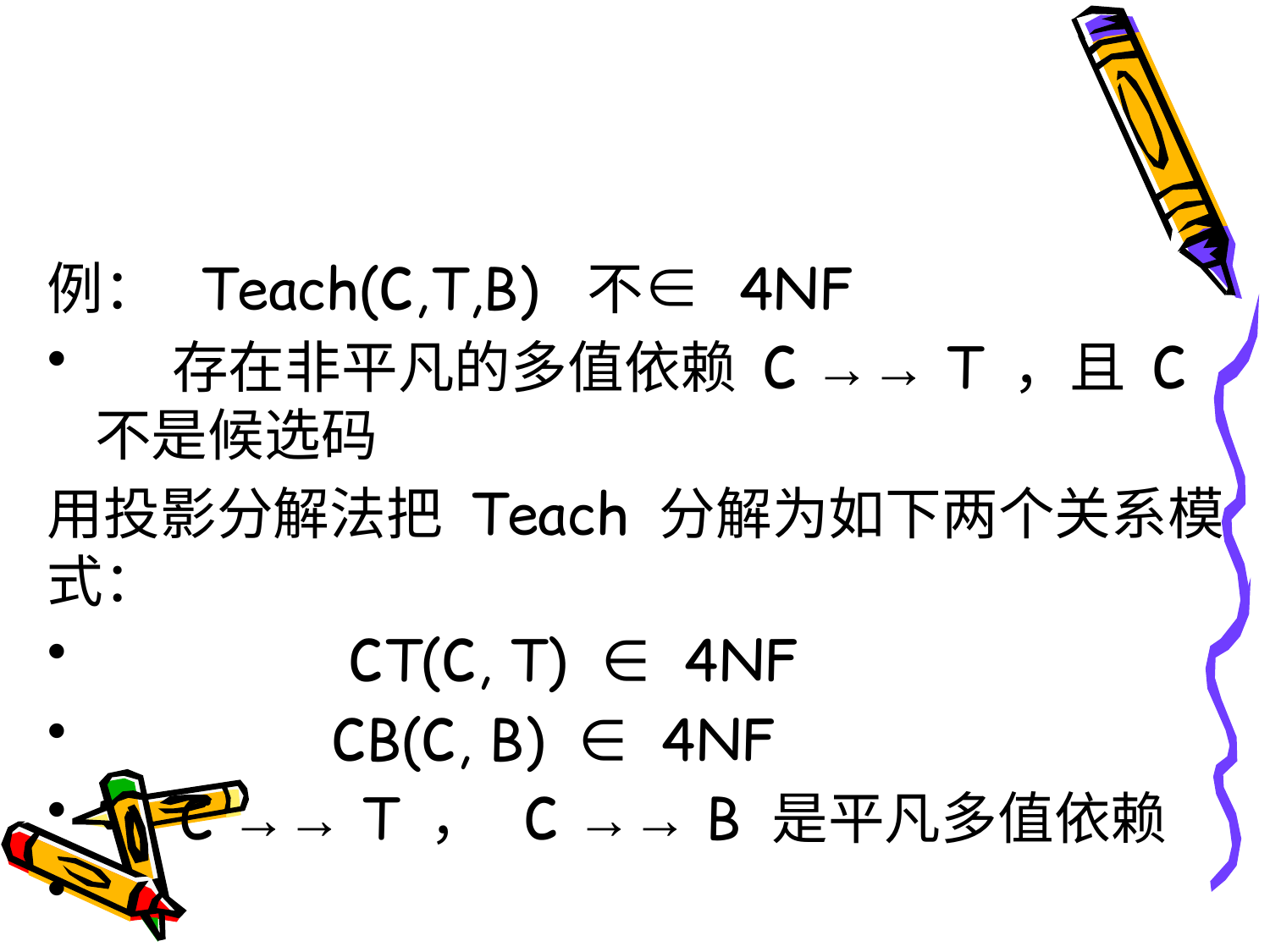

#
例：  Teach(C,T,B)  不∈  4NF
     存在非平凡的多值依赖 C →→ T ，且 C 不是候选码
用投影分解法把 Teach 分解为如下两个关系模式：
               CT(C, T)  ∈  4NF
              CB(C, B)  ∈  4NF
     C →→ T ，  C →→ B 是平凡多值依赖